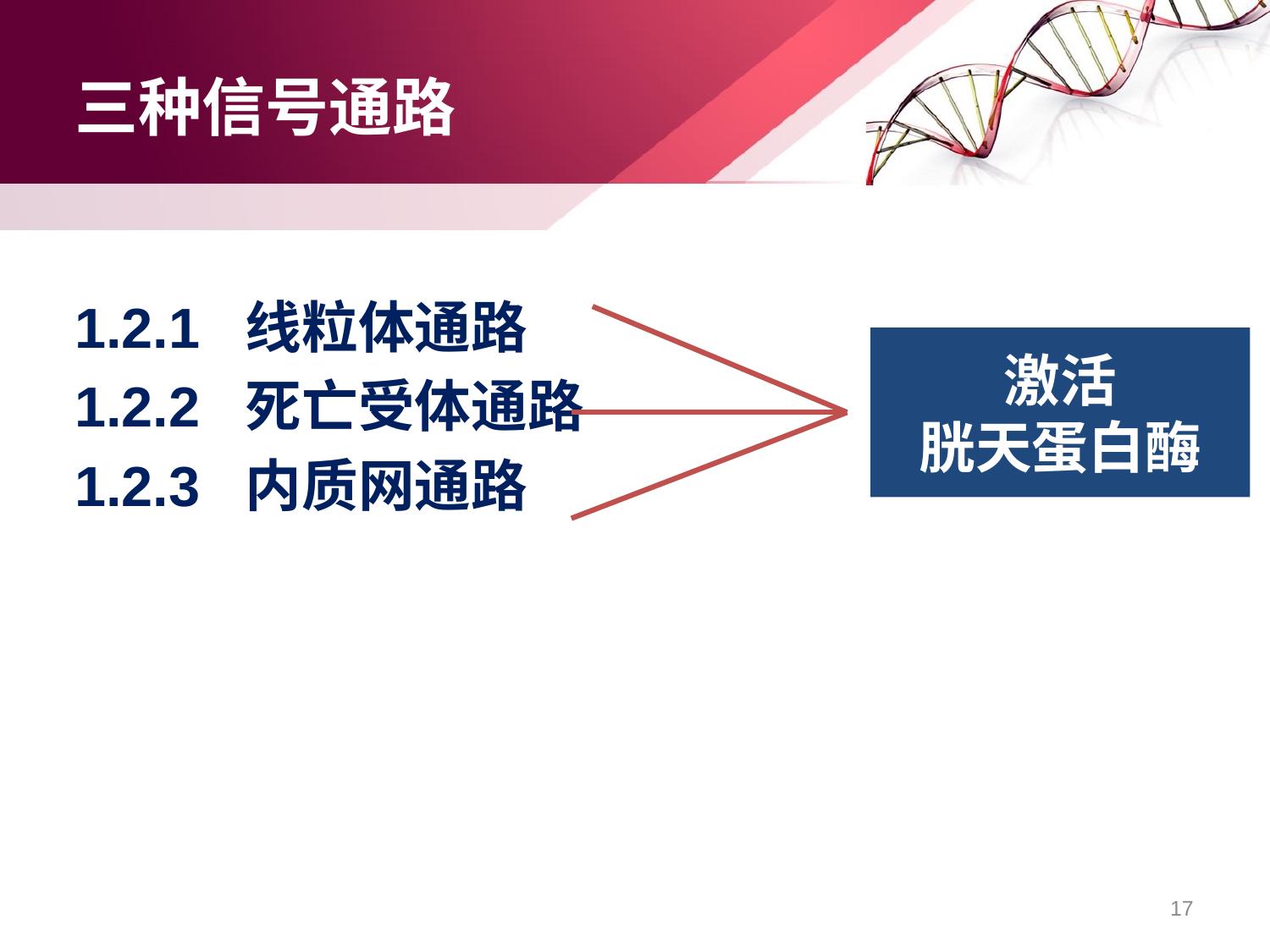

# 三种信号通路
1.2.1  线粒体通路
1.2.2  死亡受体通路
1.2.3  内质网通路

激活
胱天蛋白酶
17